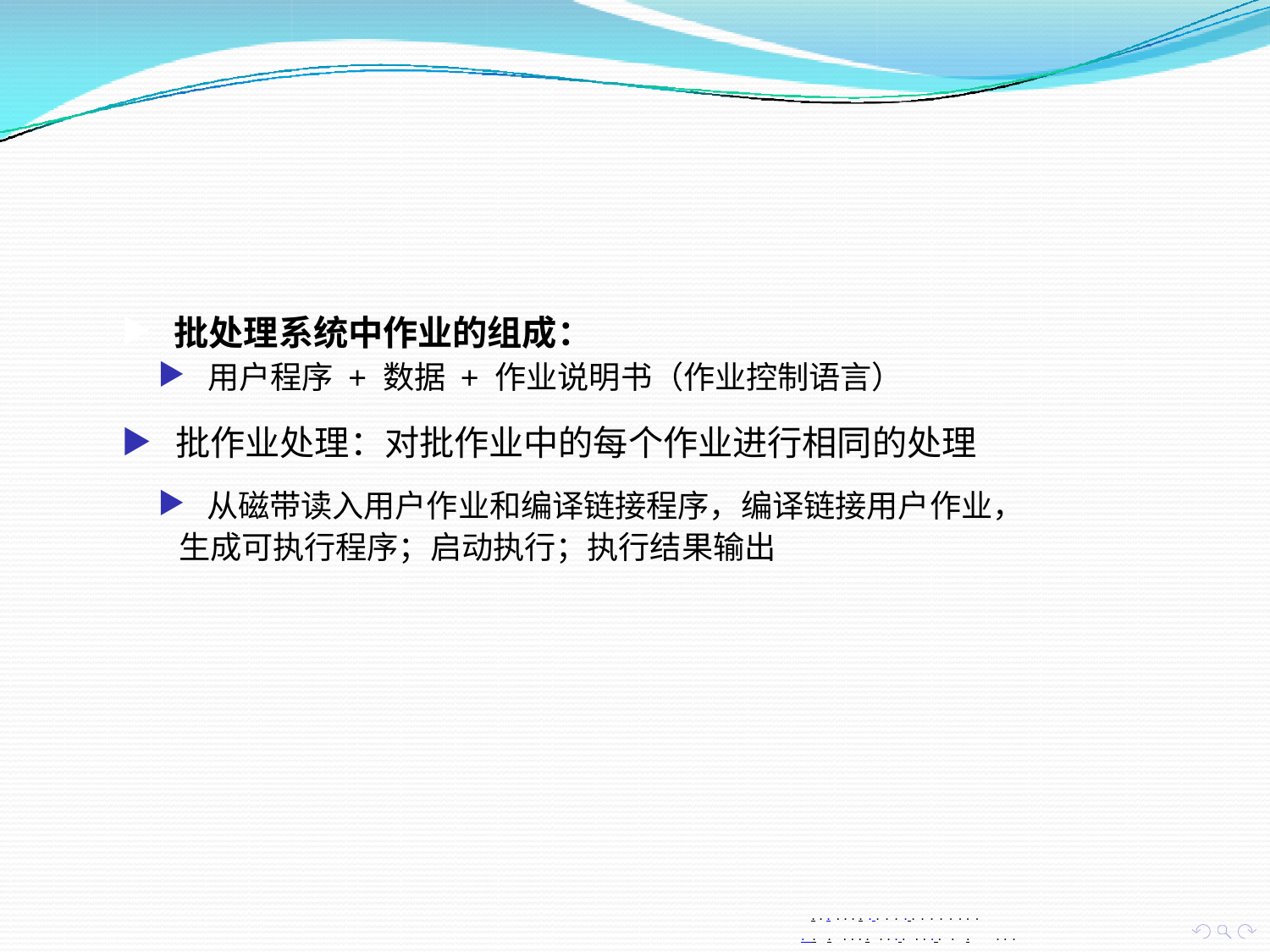

# ▶ 批处理系统中作业的组成：
▶ 用户程序 + 数据 + 作业说明书（作业控制语言）
▶ 批作业处理：对批作业中的每个作业进行相同的处理
▶ 从磁带读入用户作业和编译链接程序，编译链接用户作业，  生成可执行程序；启动执行；执行结果输出
. . . . . . . . . . . . . . . . . . . .
.  .   .   . . . .  . . . .  . . . .  .   .	. . .